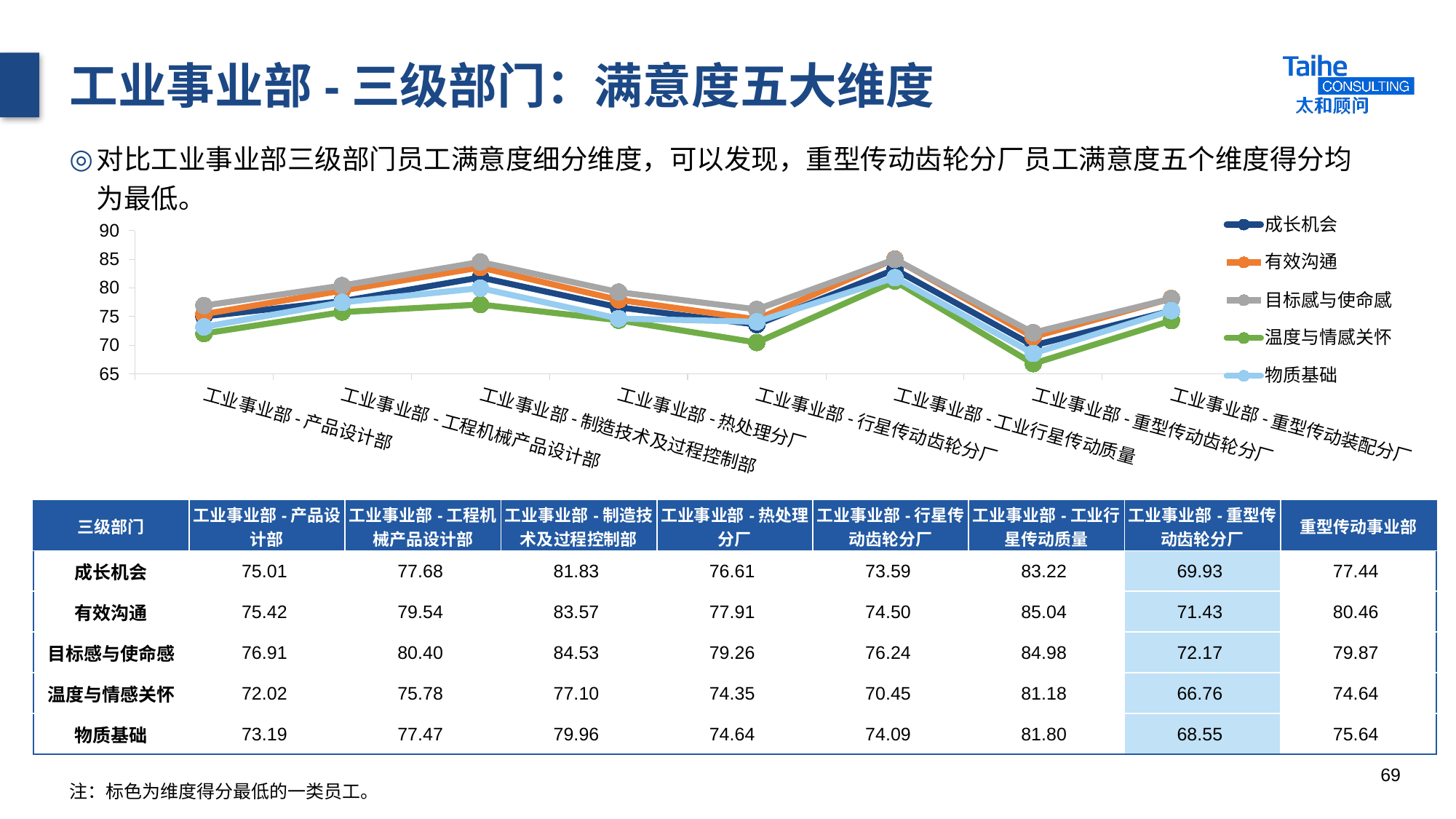

# 工业事业部-三级部门：满意度五大维度
对比工业事业部三级部门员工满意度细分维度，可以发现，重型传动齿轮分厂员工满意度五个维度得分均为最低。

### Chart

| Category | 成长机会 | 有效沟通 | 目标感与使命感 | 温度与情感关怀 | 物质基础 |
|---|---|---|---|---|---|
| 工业事业部-产品设计部 | 75.01 | 75.42 | 76.91 | 72.02 | 73.19 |
| 工业事业部-工程机械产品设计部 | 77.68 | 79.54 | 80.4 | 75.78 | 77.47 |
| 工业事业部-制造技术及过程控制部 | 81.83 | 83.57 | 84.53 | 77.1 | 79.96 |
| 工业事业部-热处理分厂 | 76.61 | 77.91 | 79.26 | 74.35 | 74.64 |
| 工业事业部-行星传动齿轮分厂 | 73.59 | 74.5 | 76.24 | 70.45 | 74.09 |
| 工业事业部-工业行星传动质量 | 83.22 | 85.04 | 84.98 | 81.18 | 81.8 |
| 工业事业部-重型传动齿轮分厂 | 69.93 | 71.43 | 72.17 | 66.76 | 68.55 |
| 工业事业部-重型传动装配分厂 | 76.02 | 78.16 | 78.12 | 74.29 | 76.03 |
| 三级部门 | 工业事业部-产品设计部 | 工业事业部-工程机械产品设计部 | 工业事业部-制造技术及过程控制部 | 工业事业部-热处理分厂 | 工业事业部-行星传动齿轮分厂 | 工业事业部-工业行星传动质量 | 工业事业部-重型传动齿轮分厂 | 重型传动事业部 |
| --- | --- | --- | --- | --- | --- | --- | --- | --- |
| 成长机会 | 75.01 | 77.68 | 81.83 | 76.61 | 73.59 | 83.22 | 69.93 | 77.44 |
| 有效沟通 | 75.42 | 79.54 | 83.57 | 77.91 | 74.50 | 85.04 | 71.43 | 80.46 |
| 目标感与使命感 | 76.91 | 80.40 | 84.53 | 79.26 | 76.24 | 84.98 | 72.17 | 79.87 |
| 温度与情感关怀 | 72.02 | 75.78 | 77.10 | 74.35 | 70.45 | 81.18 | 66.76 | 74.64 |
| 物质基础 | 73.19 | 77.47 | 79.96 | 74.64 | 74.09 | 81.80 | 68.55 | 75.64 |
69
注：标色为维度得分最低的一类员工。